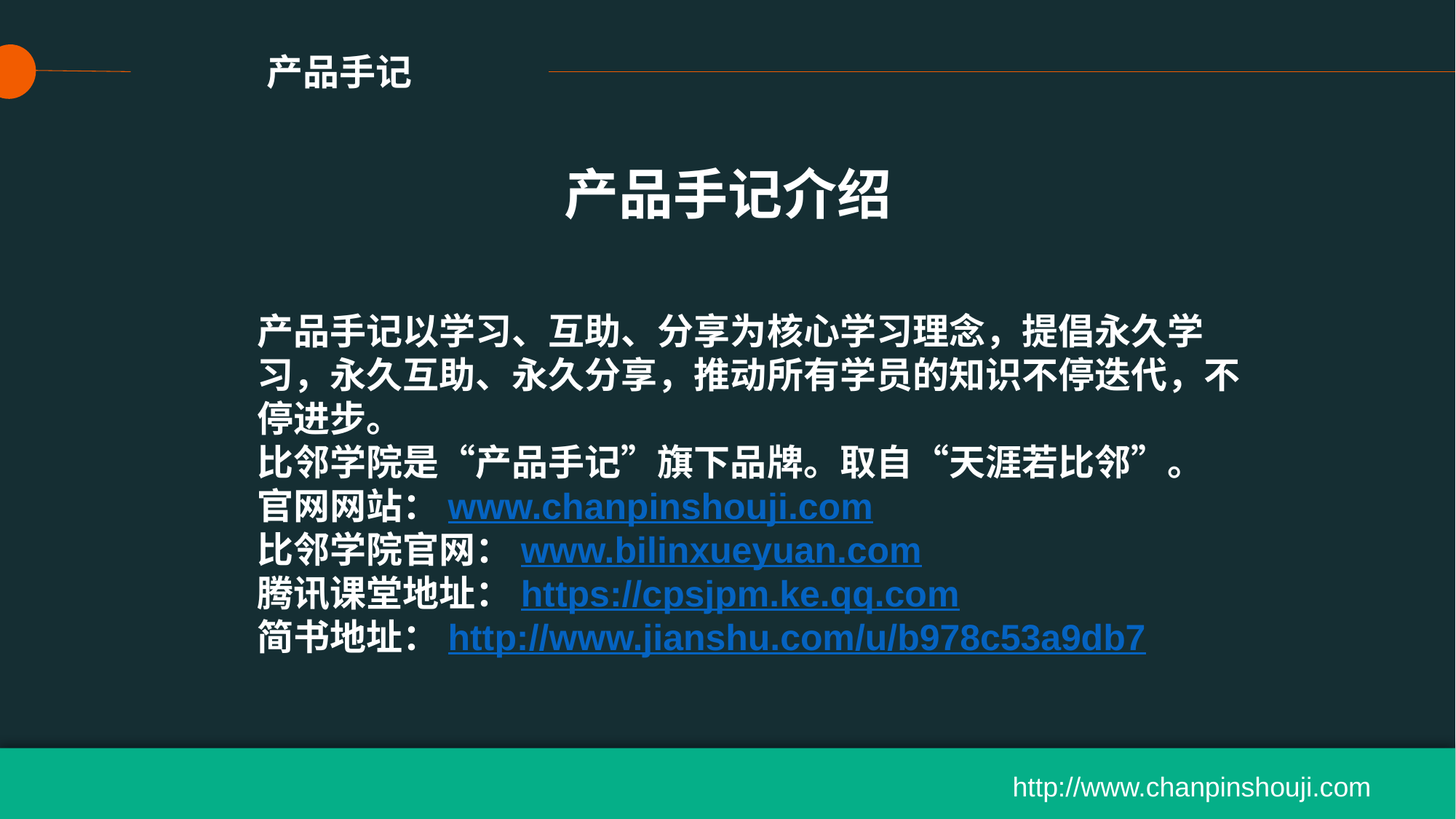

产品手记
产品手记介绍
产品手记以学习、互助、分享为核心学习理念，提倡永久学习，永久互助、永久分享，推动所有学员的知识不停迭代，不停进步。
比邻学院是“产品手记”旗下品牌。取自“天涯若比邻”。
官网网站：www.chanpinshouji.com
比邻学院官网：www.bilinxueyuan.com
腾讯课堂地址：https://cpsjpm.ke.qq.com
简书地址：http://www.jianshu.com/u/b978c53a9db7
http://www.chanpinshouji.com